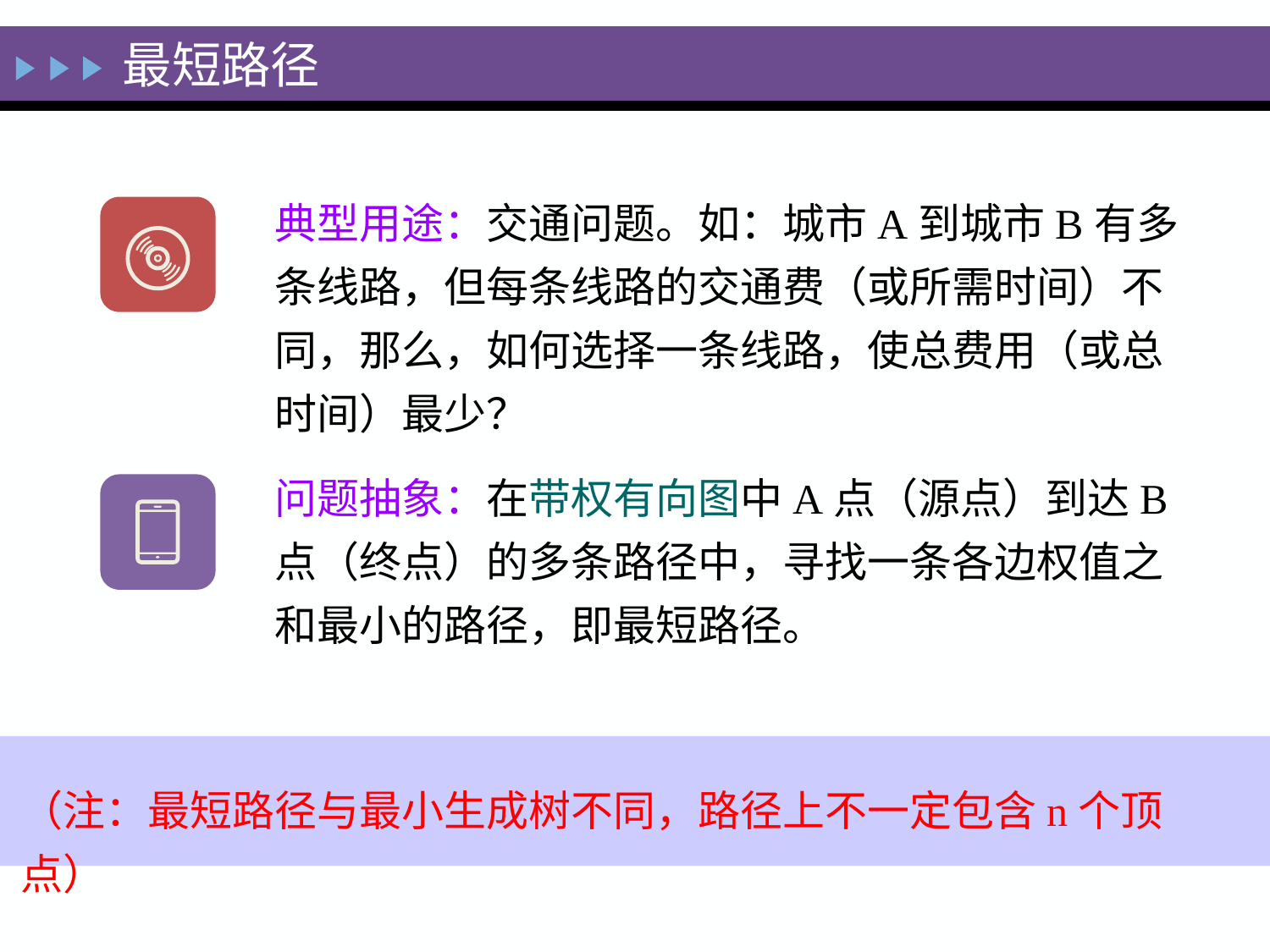

最短路径
典型用途：交通问题。如：城市A到城市B有多条线路，但每条线路的交通费（或所需时间）不同，那么，如何选择一条线路，使总费用（或总时间）最少？
问题抽象：在带权有向图中A点（源点）到达B点（终点）的多条路径中，寻找一条各边权值之和最小的路径，即最短路径。

（注：最短路径与最小生成树不同，路径上不一定包含n个顶点）